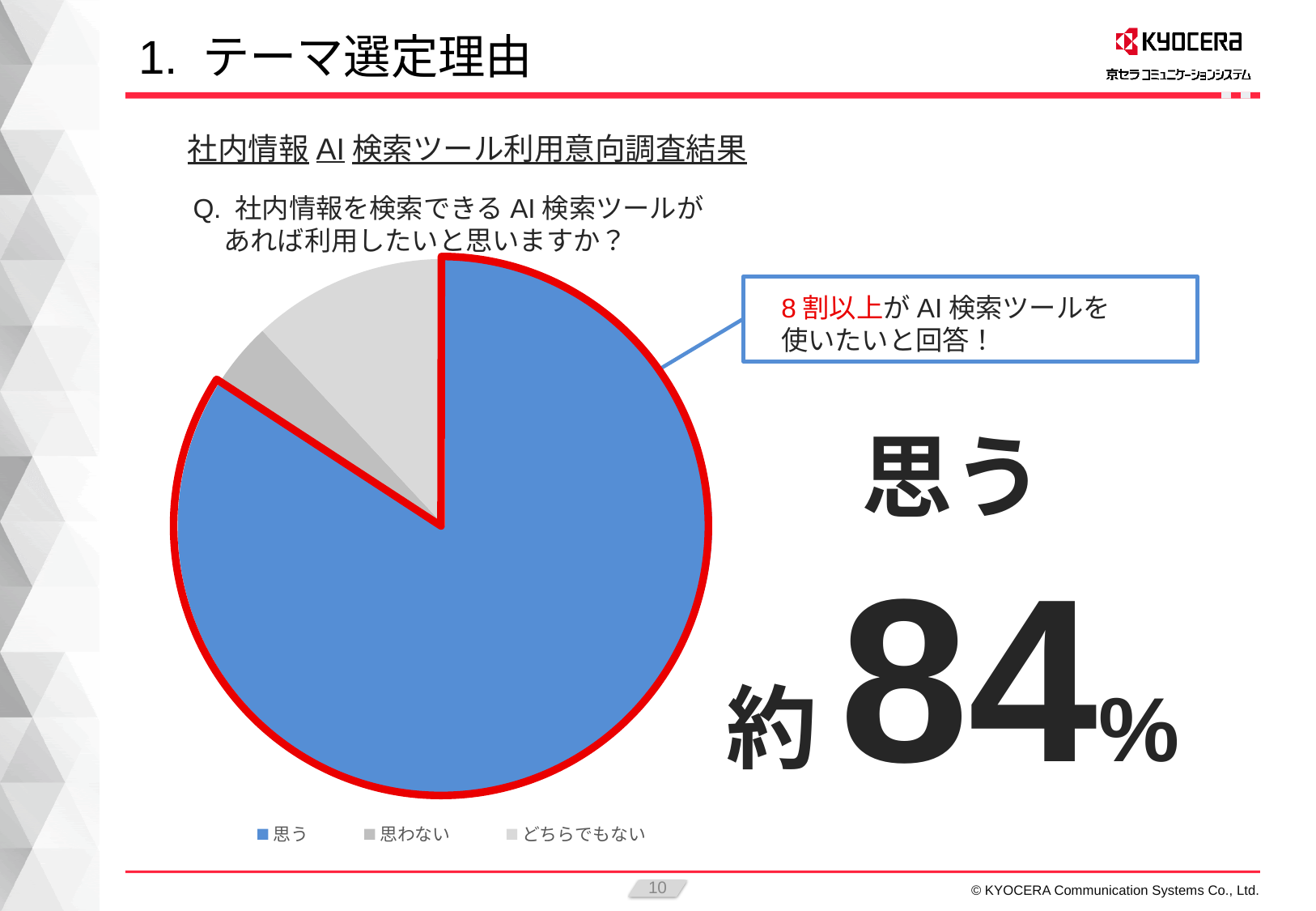

# 1. テーマ選定理由

### Chart

| Category | 集計 |
|---|---|
| 思う | 0.842391304347826 |
| 思わない | 0.03804347826086957 |
| どちらでもない | 0.11956521739130435 |
社内情報AI検索ツール利用意向調査結果
Q. 社内情報を検索できるAI検索ツールが
    あれば利用したいと思いますか？

8割以上がAI検索ツールを
使いたいと回答！
思う
約84%
10